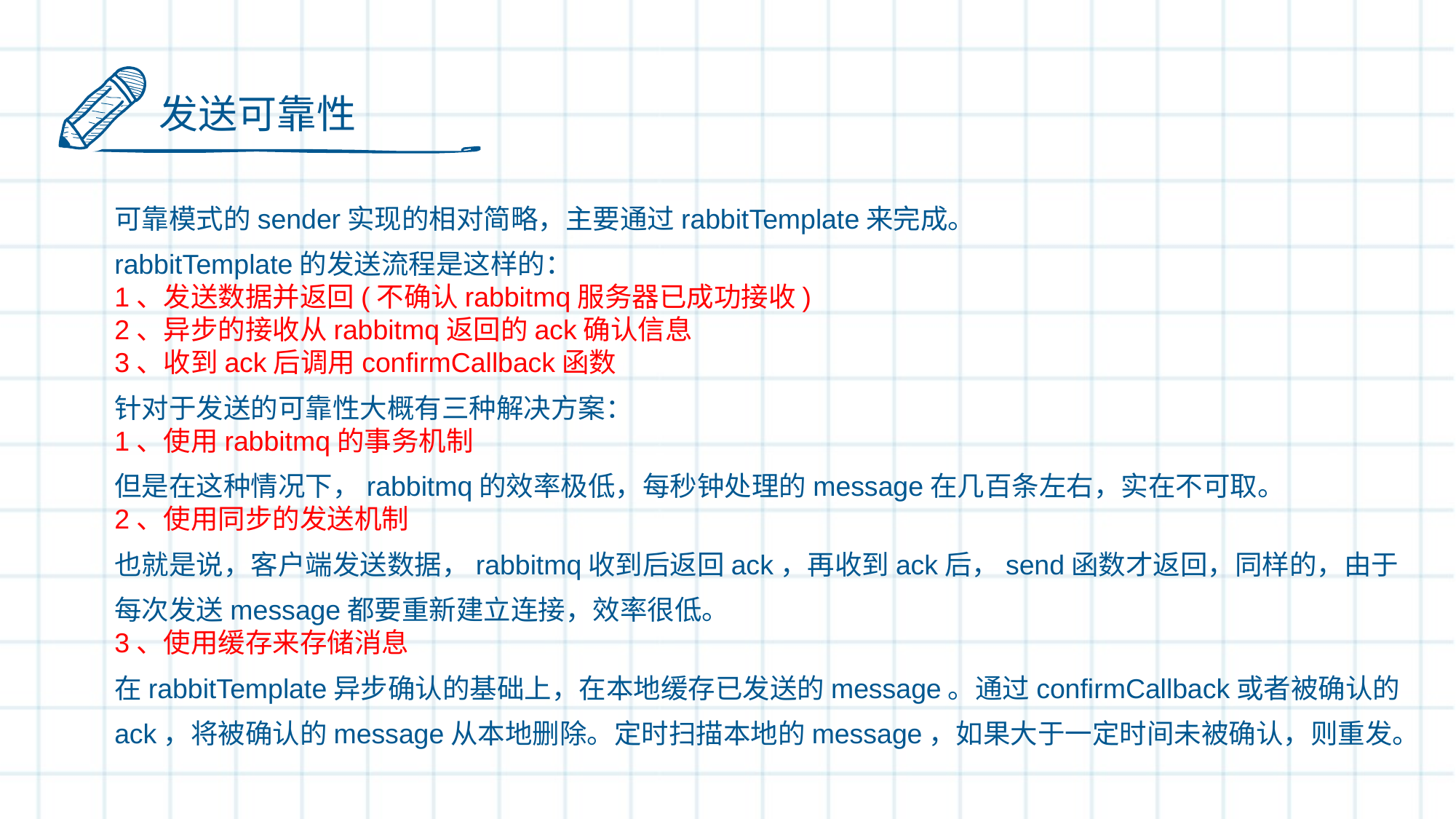

发送可靠性

可靠模式的sender实现的相对简略，主要通过rabbitTemplate来完成。
rabbitTemplate的发送流程是这样的：
1、发送数据并返回(不确认rabbitmq服务器已成功接收)
2、异步的接收从rabbitmq返回的ack确认信息
3、收到ack后调用confirmCallback函数
针对于发送的可靠性大概有三种解决方案：
1、使用rabbitmq的事务机制
但是在这种情况下，rabbitmq的效率极低，每秒钟处理的message在几百条左右，实在不可取。
2、使用同步的发送机制
也就是说，客户端发送数据，rabbitmq收到后返回ack，再收到ack后，send函数才返回，同样的，由于每次发送message都要重新建立连接，效率很低。
3、使用缓存来存储消息
在rabbitTemplate异步确认的基础上，在本地缓存已发送的message。通过confirmCallback或者被确认的ack，将被确认的message从本地删除。定时扫描本地的message，如果大于一定时间未被确认，则重发。